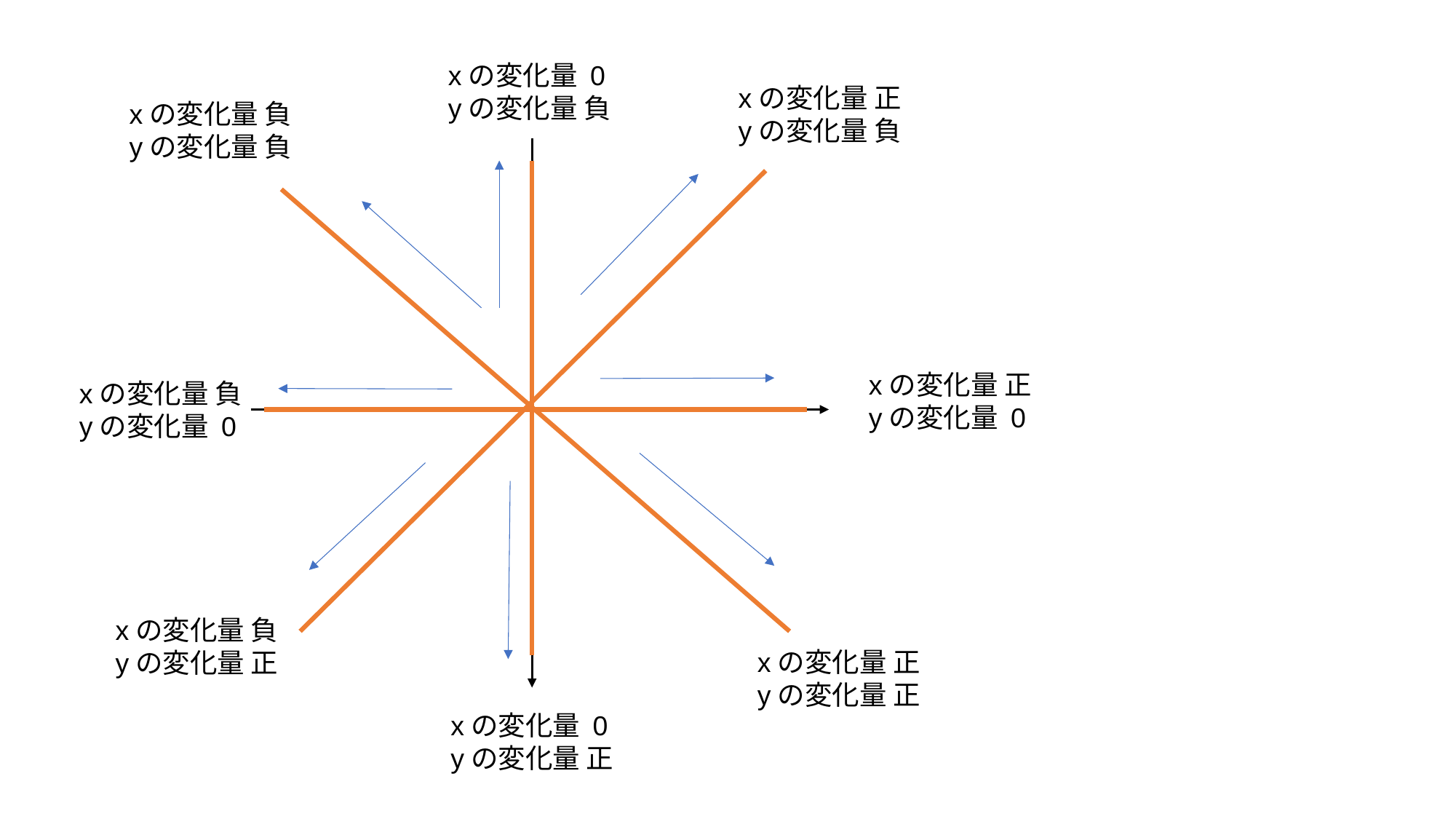

xの変化量 0
yの変化量 負
xの変化量 正
yの変化量 負
xの変化量 負
yの変化量 負
xの変化量 正
yの変化量 0
xの変化量 負
yの変化量 0
xの変化量 負
yの変化量 正
xの変化量 正
yの変化量 正
xの変化量 0
yの変化量 正